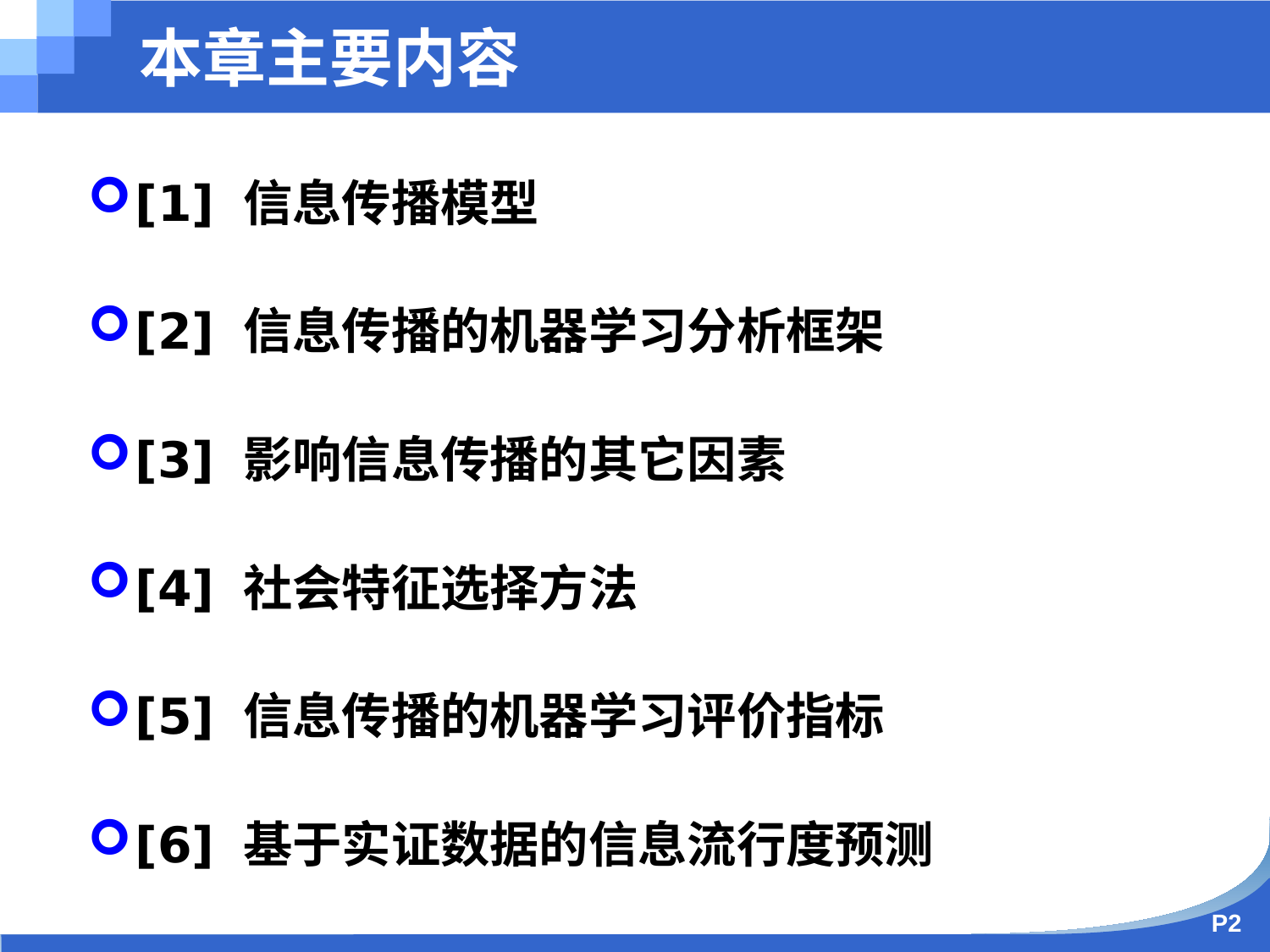

本章主要内容
[1] 信息传播模型
[2] 信息传播的机器学习分析框架
[3] 影响信息传播的其它因素
[4] 社会特征选择方法
[5] 信息传播的机器学习评价指标
[6] 基于实证数据的信息流行度预测
P2